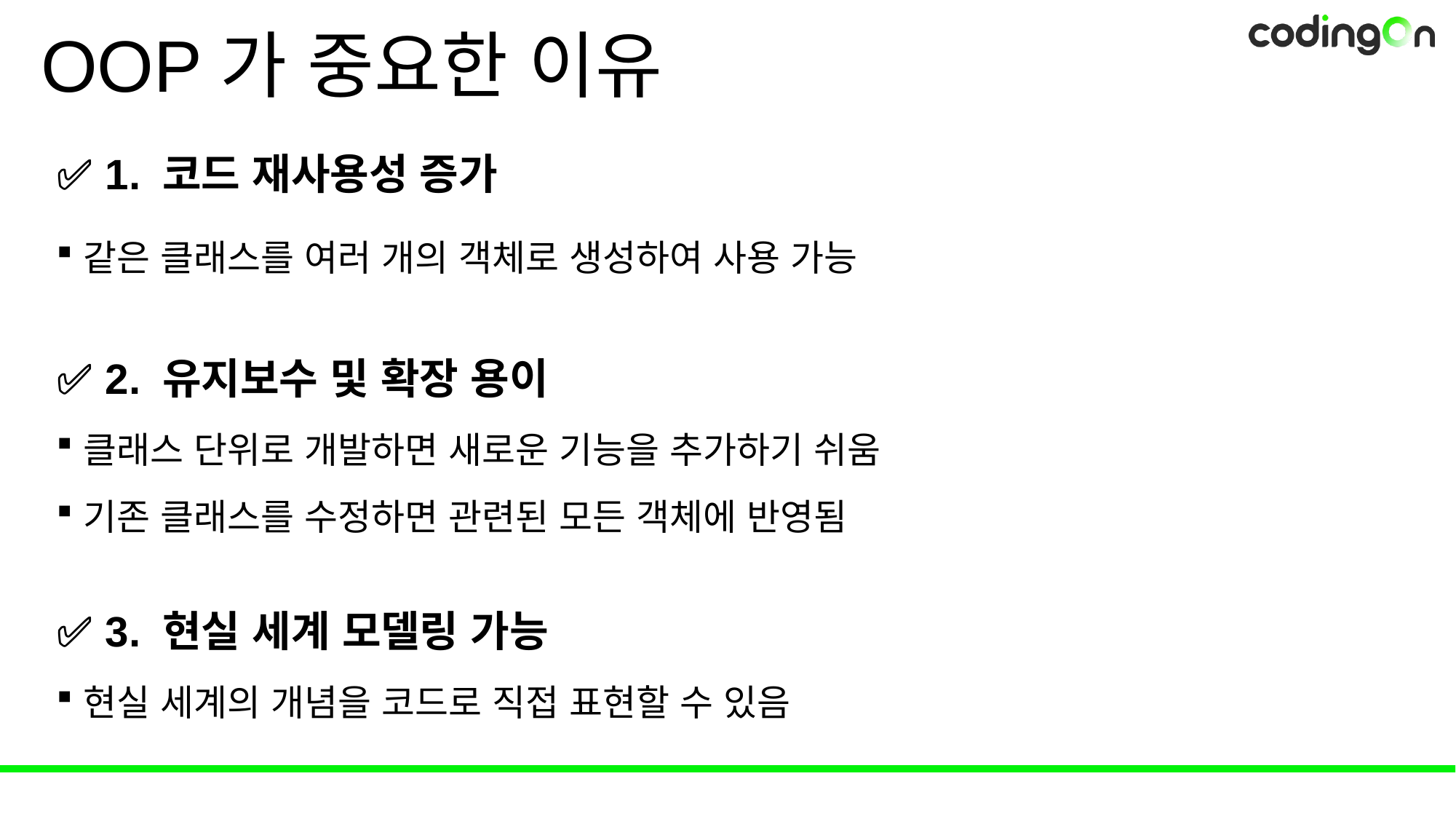

# OOP가 중요한 이유
✅ 1. 코드 재사용성 증가
같은 클래스를 여러 개의 객체로 생성하여 사용 가능

✅ 2. 유지보수 및 확장 용이
클래스 단위로 개발하면 새로운 기능을 추가하기 쉬움
기존 클래스를 수정하면 관련된 모든 객체에 반영됨

✅ 3. 현실 세계 모델링 가능
현실 세계의 개념을 코드로 직접 표현할 수 있음